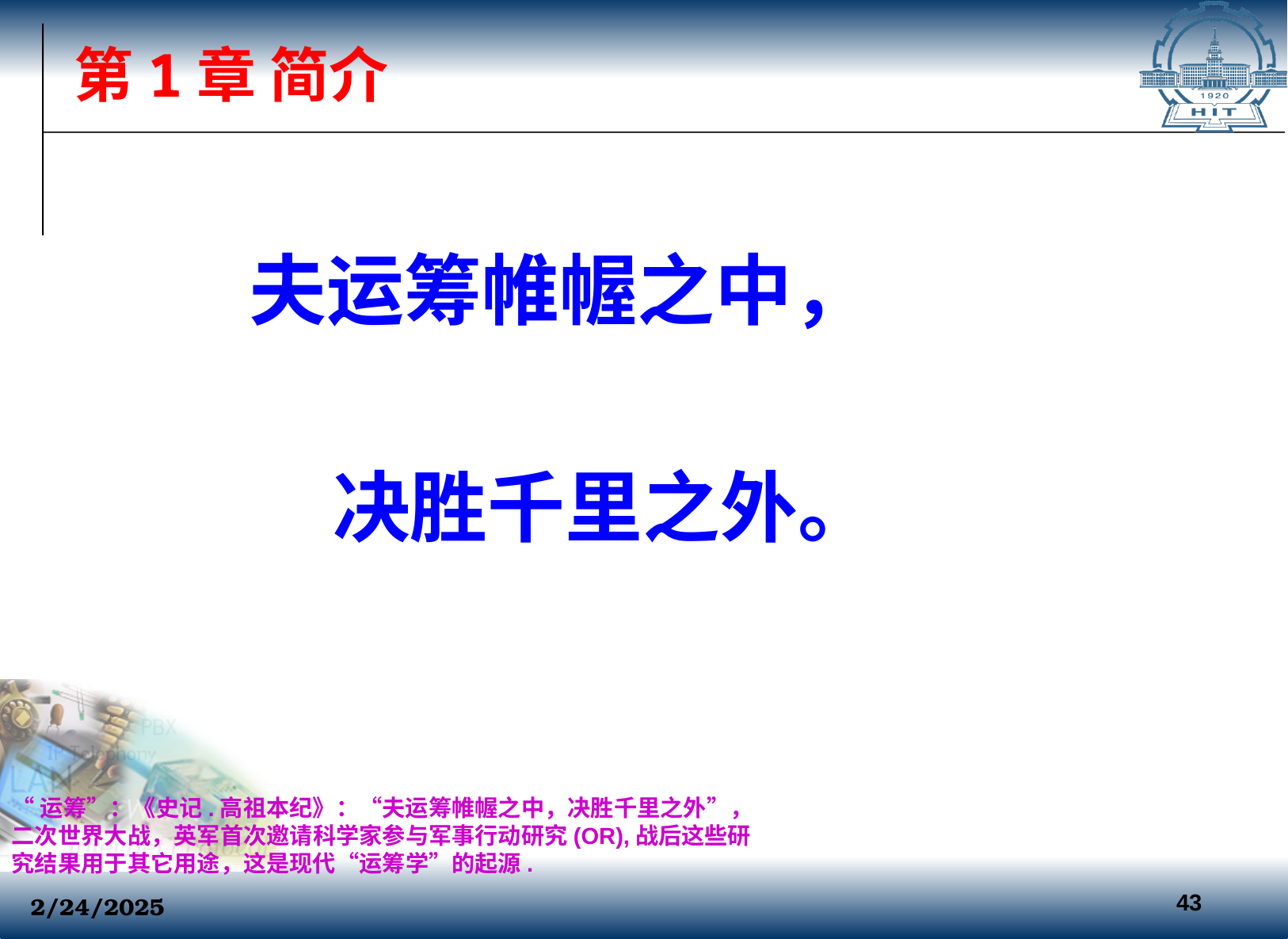

# 第1章 简介
 夫运筹帷幄之中，

     决胜千里之外。
“运筹”：《史记.高祖本纪》：“夫运筹帷幄之中，决胜千里之外”，二次世界大战，英军首次邀请科学家参与军事行动研究(OR),战后这些研究结果用于其它用途，这是现代“运筹学”的起源.